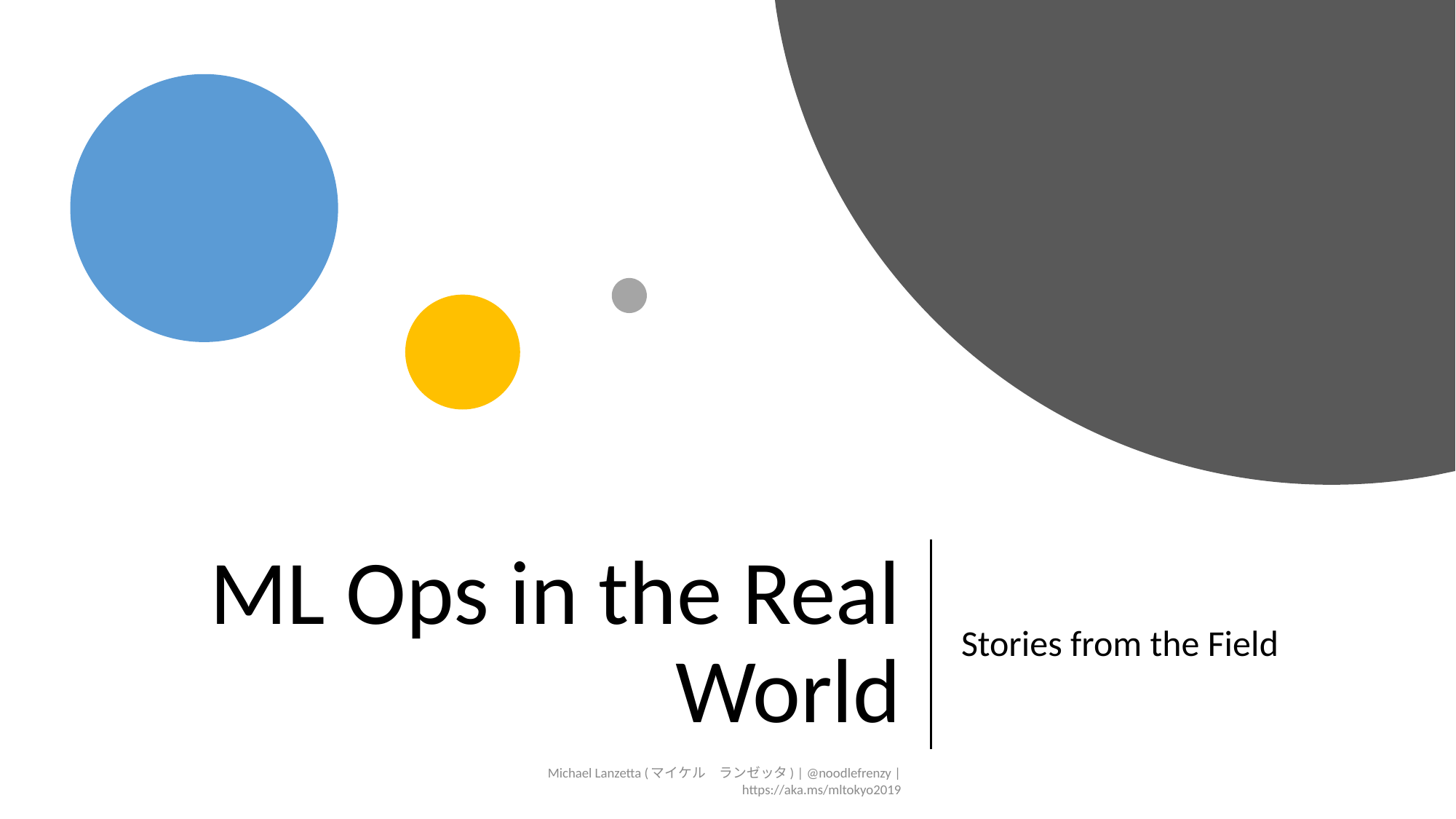

# ML Ops in the Real World
Stories from the Field
Michael Lanzetta (マイケル　ランゼッタ) | @noodlefrenzy | https://aka.ms/mltokyo2019